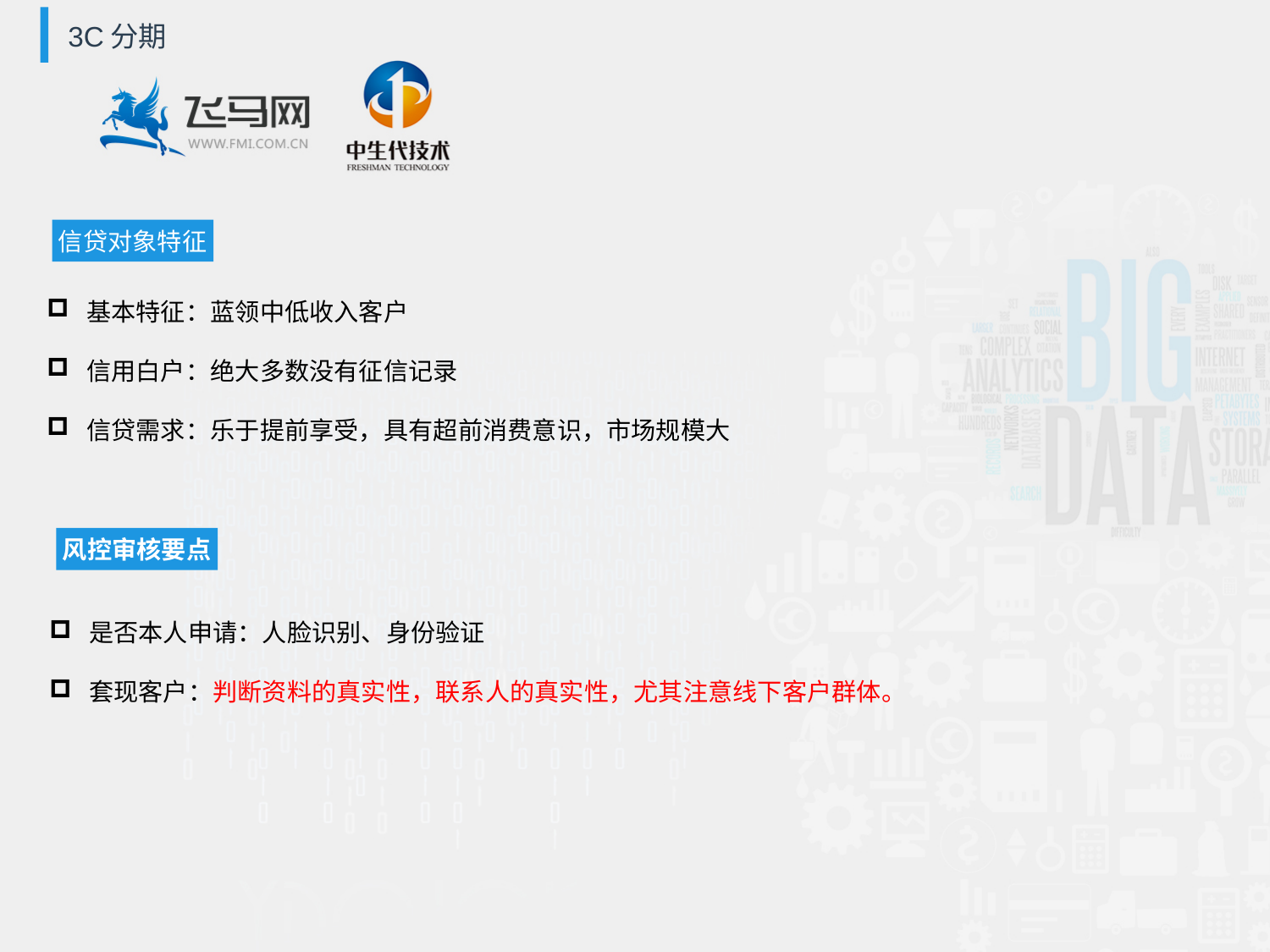

3C分期
信贷对象特征
基本特征：蓝领中低收入客户
信用白户：绝大多数没有征信记录
信贷需求：乐于提前享受，具有超前消费意识，市场规模大
风控审核要点
是否本人申请：人脸识别、身份验证
套现客户：判断资料的真实性，联系人的真实性，尤其注意线下客户群体。